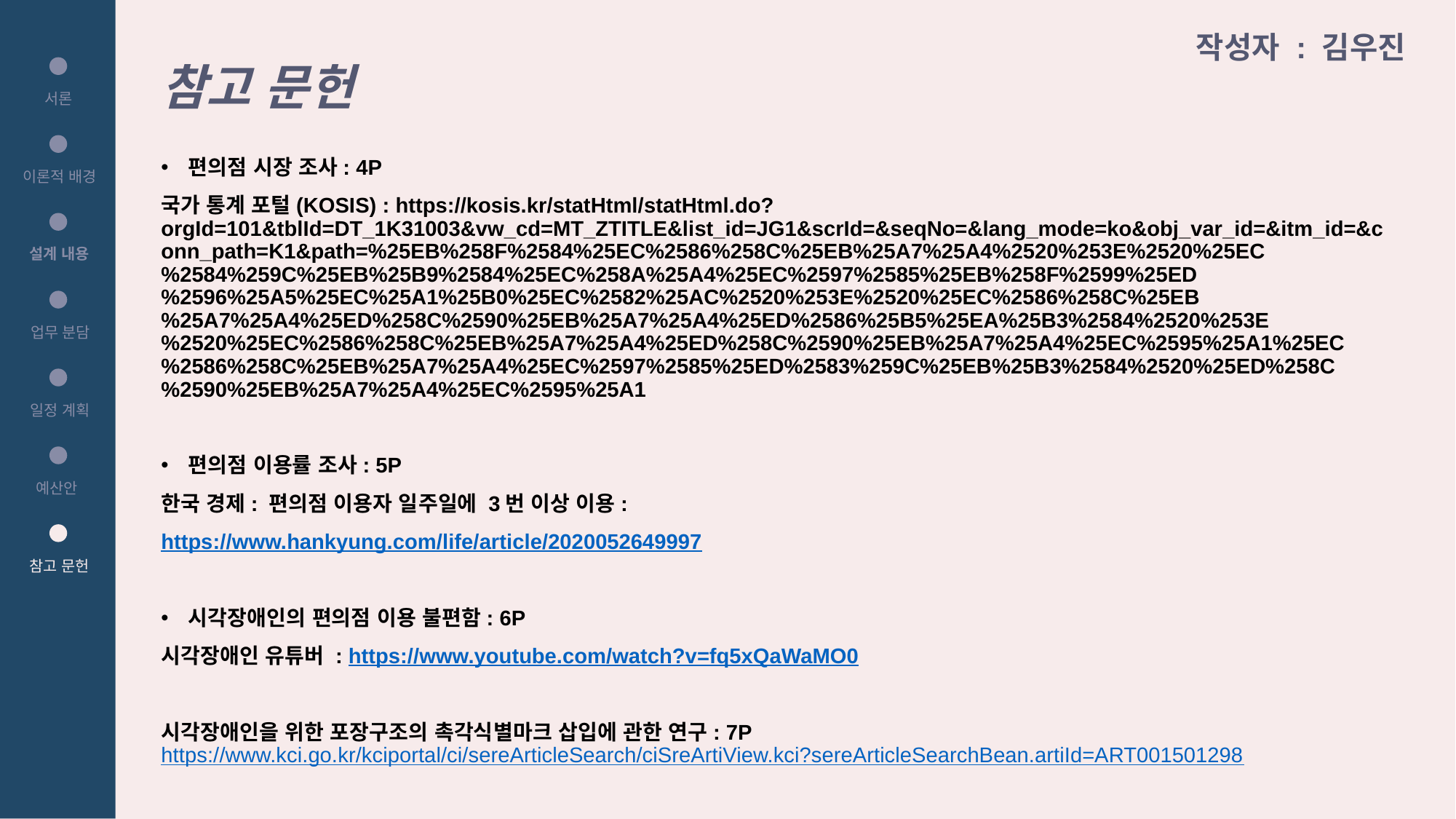

참고 문헌
작성자 : 김우진

서론

편의점 시장 조사: 4P
국가 통계 포털(KOSIS) : https://kosis.kr/statHtml/statHtml.do?orgId=101&tblId=DT_1K31003&vw_cd=MT_ZTITLE&list_id=JG1&scrId=&seqNo=&lang_mode=ko&obj_var_id=&itm_id=&conn_path=K1&path=%25EB%258F%2584%25EC%2586%258C%25EB%25A7%25A4%2520%253E%2520%25EC%2584%259C%25EB%25B9%2584%25EC%258A%25A4%25EC%2597%2585%25EB%258F%2599%25ED%2596%25A5%25EC%25A1%25B0%25EC%2582%25AC%2520%253E%2520%25EC%2586%258C%25EB%25A7%25A4%25ED%258C%2590%25EB%25A7%25A4%25ED%2586%25B5%25EA%25B3%2584%2520%253E%2520%25EC%2586%258C%25EB%25A7%25A4%25ED%258C%2590%25EB%25A7%25A4%25EC%2595%25A1%25EC%2586%258C%25EB%25A7%25A4%25EC%2597%2585%25ED%2583%259C%25EB%25B3%2584%2520%25ED%258C%2590%25EB%25A7%25A4%25EC%2595%25A1

편의점 이용률 조사: 5P
한국 경제: 편의점 이용자 일주일에 3번 이상 이용:
https://www.hankyung.com/life/article/2020052649997

시각장애인의 편의점 이용 불편함: 6P
시각장애인 유튜버 : https://www.youtube.com/watch?v=fq5xQaWaMO0

시각장애인을 위한 포장구조의 촉각식별마크 삽입에 관한 연구: 7P https://www.kci.go.kr/kciportal/ci/sereArticleSearch/ciSreArtiView.kci?sereArticleSearchBean.artiId=ART001501298
이론적 배경

설계 내용

업무 분담

일정 계획

예산안

참고 문헌